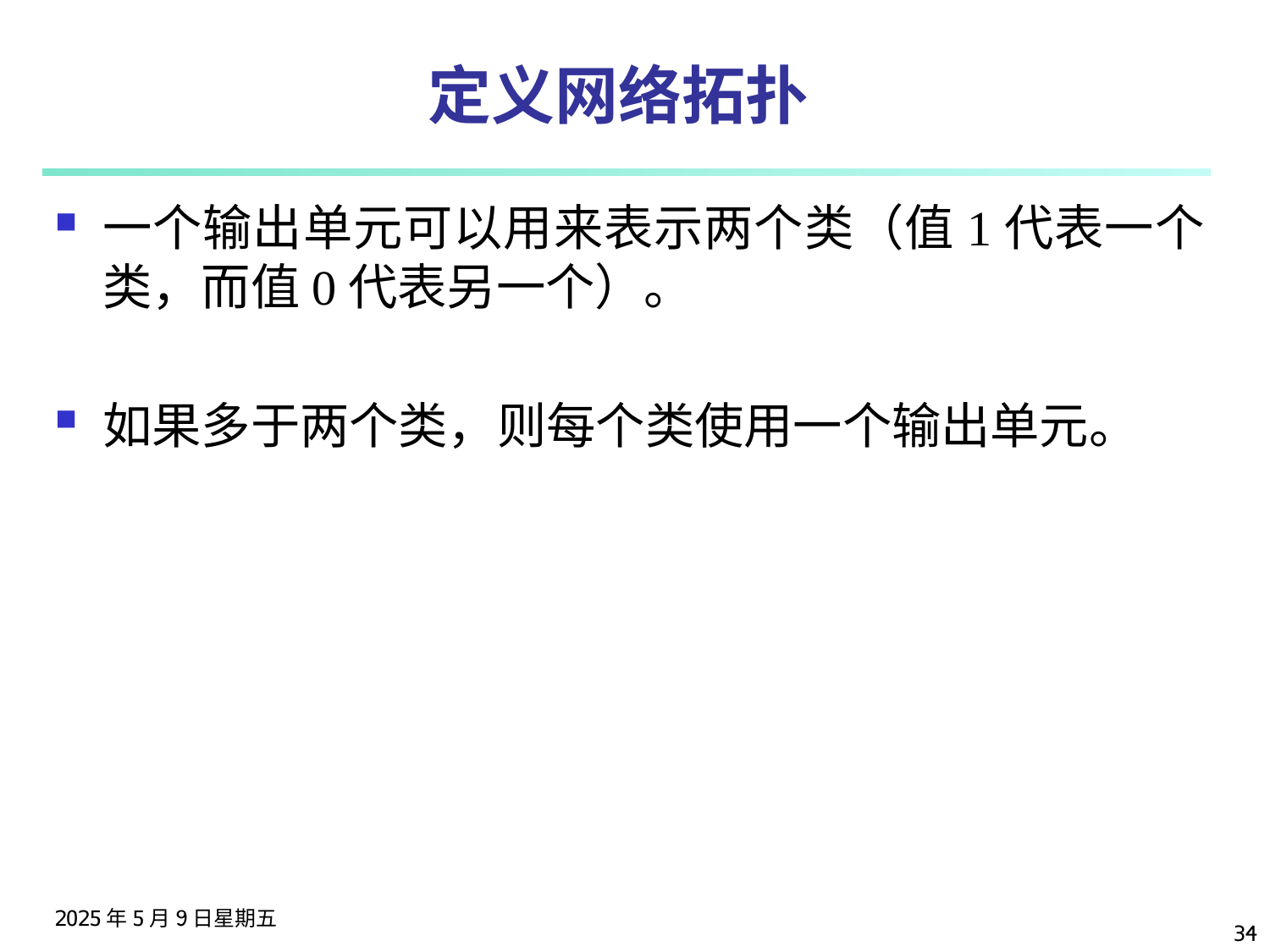

# 定义网络拓扑
一个输出单元可以用来表示两个类（值1代表一个类，而值0代表另一个）。

如果多于两个类，则每个类使用一个输出单元。

2025年5月9日星期五
34